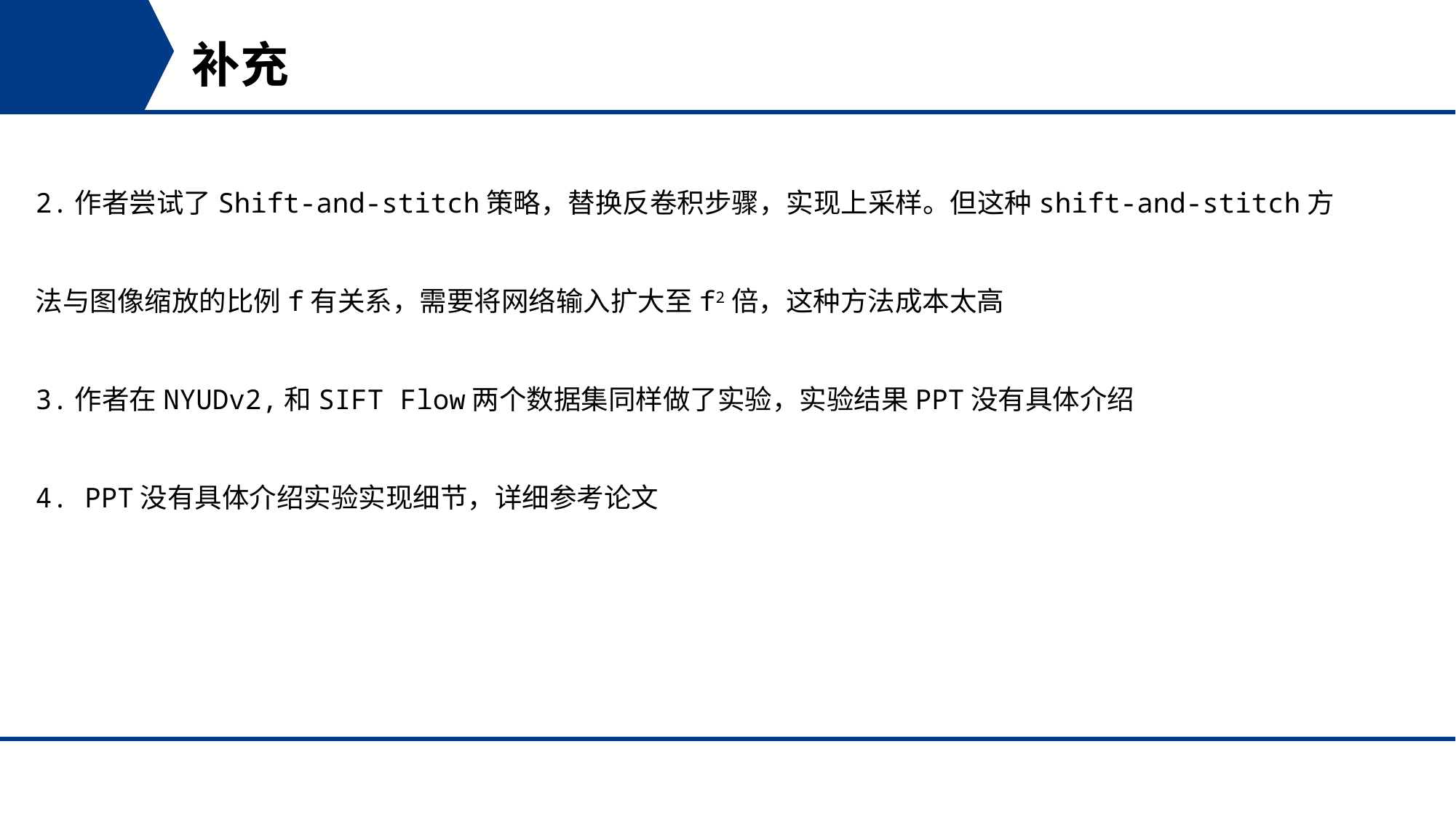

补充
2.作者尝试了Shift-and-stitch策略，替换反卷积步骤，实现上采样。但这种shift-and-stitch方法与图像缩放的比例f有关系，需要将网络输入扩大至f2倍，这种方法成本太高
3.作者在NYUDv2,和SIFT Flow两个数据集同样做了实验，实验结果PPT没有具体介绍
4. PPT没有具体介绍实验实现细节，详细参考论文